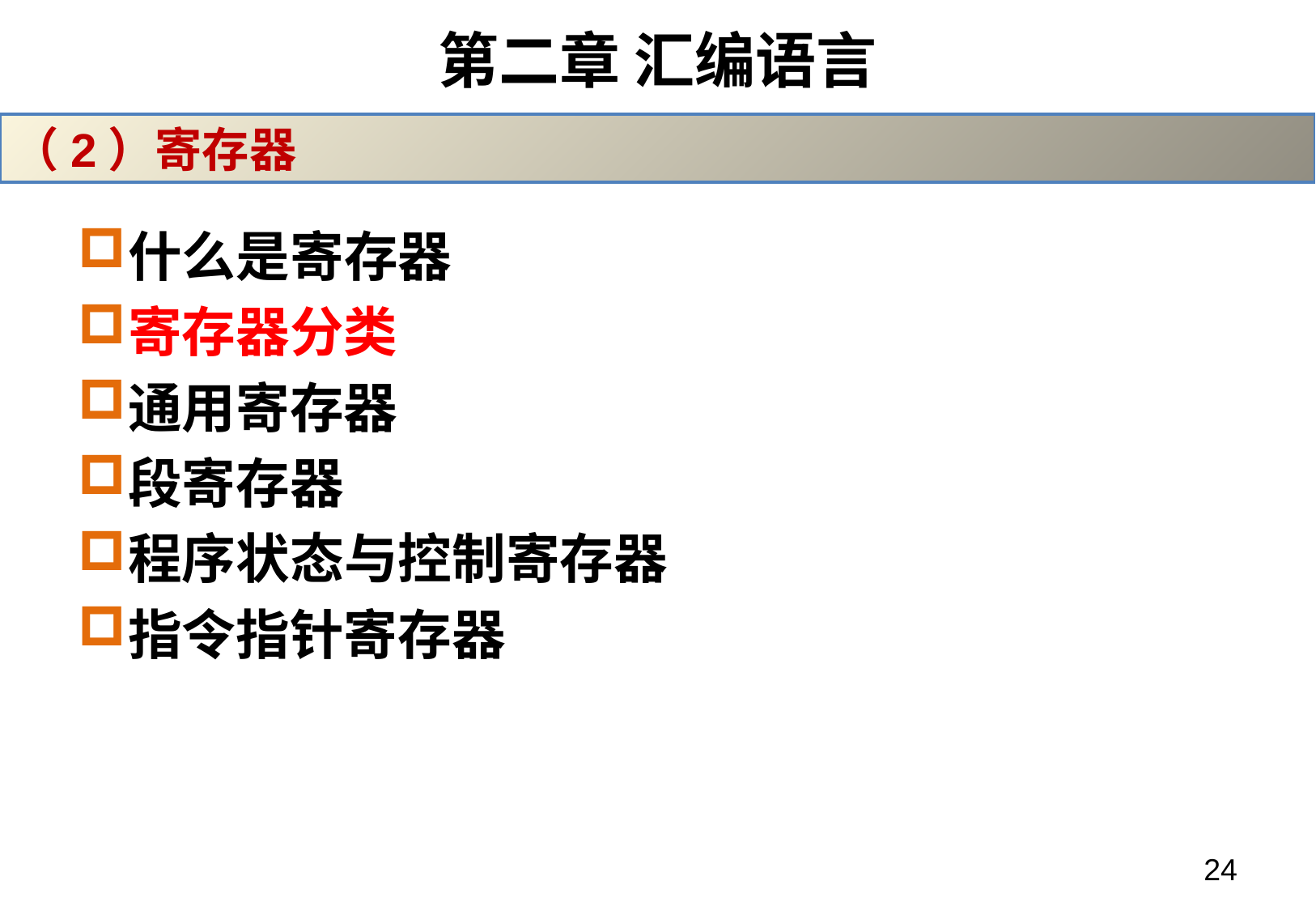

# 第二章 汇编语言
（2）寄存器
什么是寄存器
寄存器分类
通用寄存器
段寄存器
程序状态与控制寄存器
指令指针寄存器

24